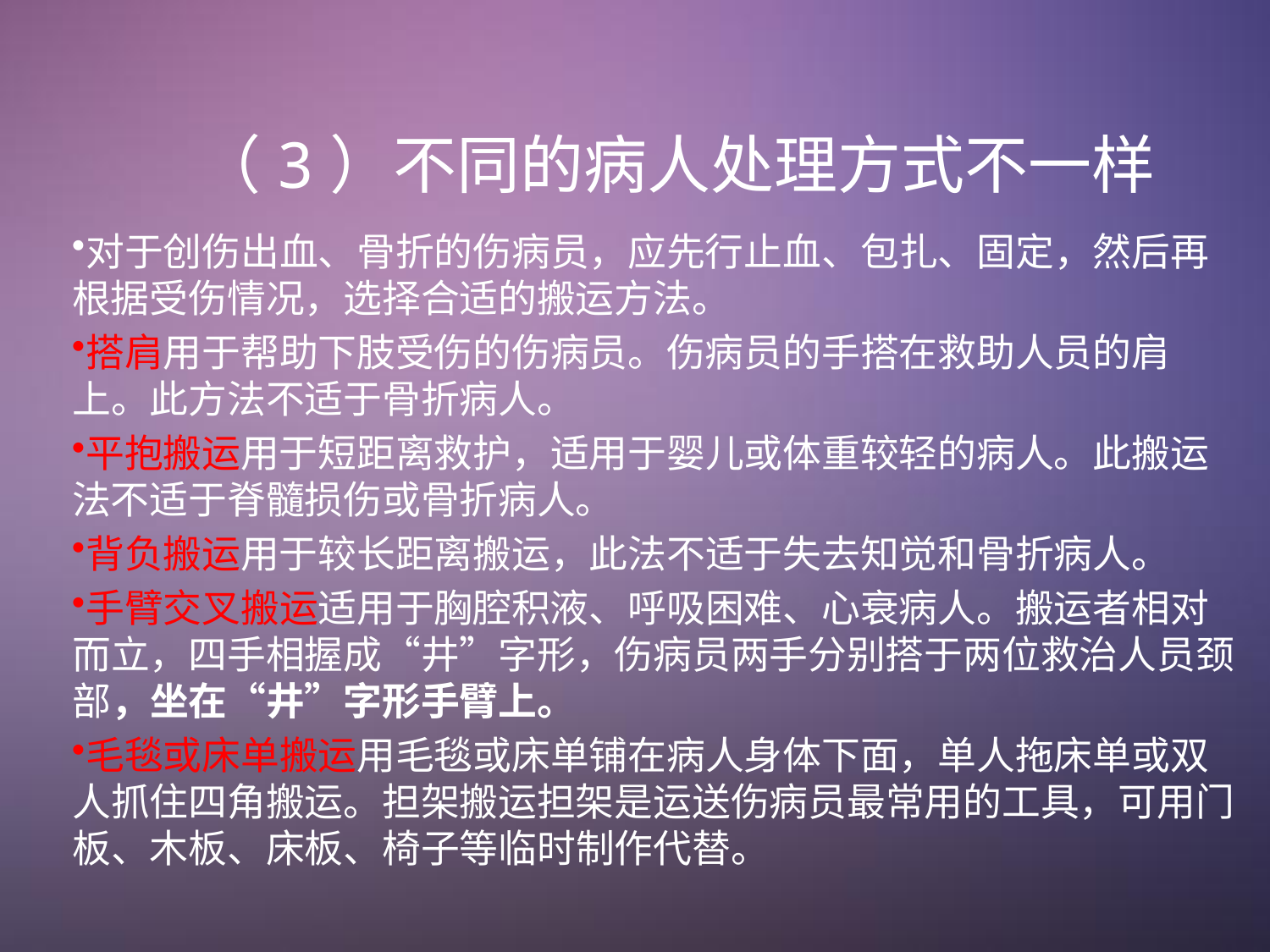

# （3）不同的病人处理方式不一样
对于创伤出血、骨折的伤病员，应先行止血、包扎、固定，然后再根据受伤情况，选择合适的搬运方法。
搭肩用于帮助下肢受伤的伤病员。伤病员的手搭在救助人员的肩上。此方法不适于骨折病人。
平抱搬运用于短距离救护，适用于婴儿或体重较轻的病人。此搬运法不适于脊髓损伤或骨折病人。
背负搬运用于较长距离搬运，此法不适于失去知觉和骨折病人。
手臂交叉搬运适用于胸腔积液、呼吸困难、心衰病人。搬运者相对而立，四手相握成“井”字形，伤病员两手分别搭于两位救治人员颈部，坐在“井”字形手臂上。
毛毯或床单搬运用毛毯或床单铺在病人身体下面，单人拖床单或双人抓住四角搬运。担架搬运担架是运送伤病员最常用的工具，可用门板、木板、床板、椅子等临时制作代替。